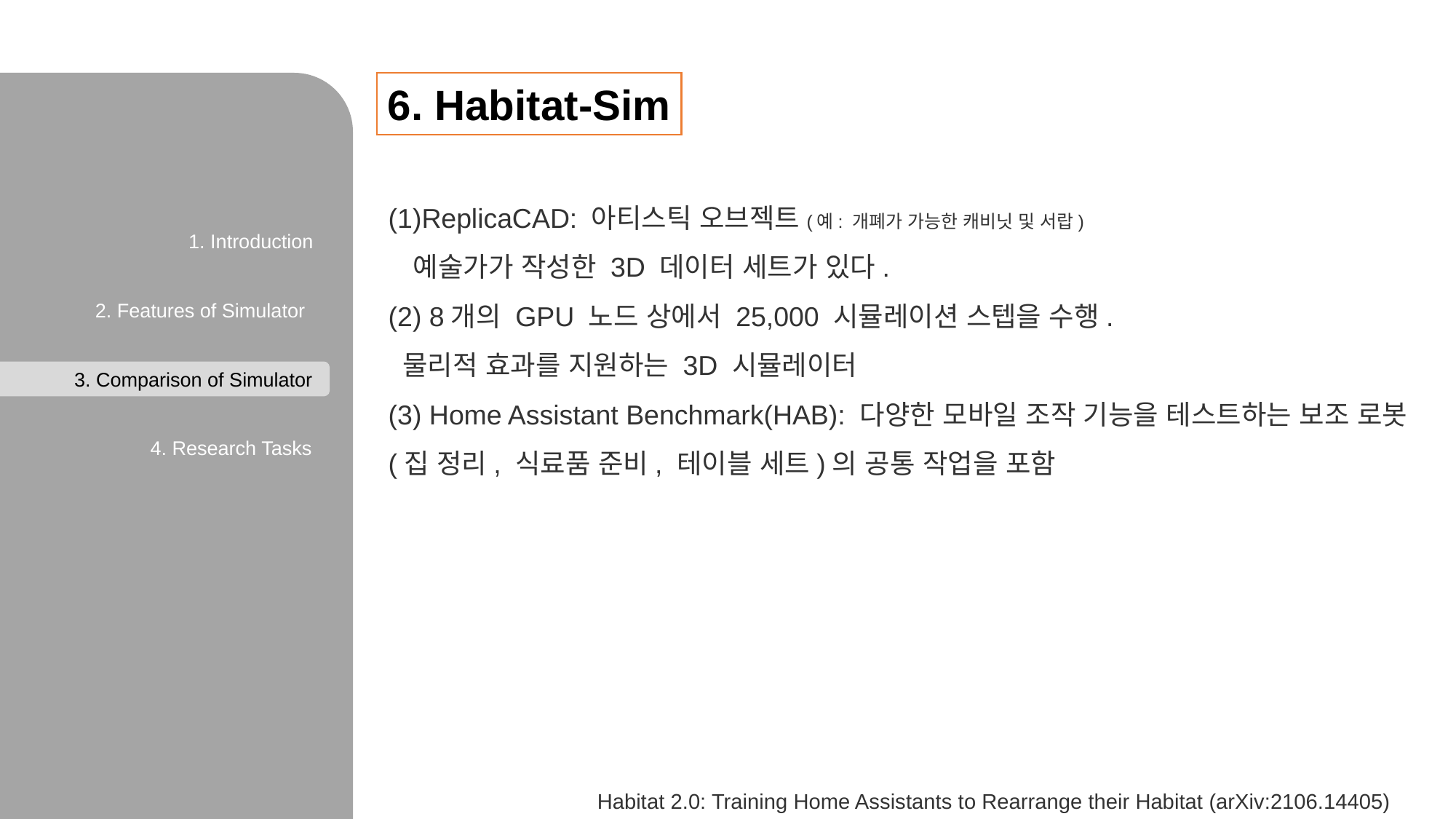

6. Habitat-Sim
(1)ReplicaCAD: 아티스틱 오브젝트(예: 개폐가 가능한 캐비닛 및 서랍)
    예술가가 작성한 3D 데이터 세트가 있다.
(2) 8개의 GPU 노드 상에서 25,000 시뮬레이션 스텝을 수행.
 물리적 효과를 지원하는 3D 시뮬레이터
(3) Home Assistant Benchmark(HAB): 다양한 모바일 조작 기능을 테스트하는 보조 로봇
(집 정리, 식료품 준비, 테이블 세트)의 공통 작업을 포함
1. Introduction
2. Features of Simulator

3. Comparison of Simulator
4. Research Tasks
Habitat 2.0: Training Home Assistants to Rearrange their Habitat (arXiv:2106.14405)